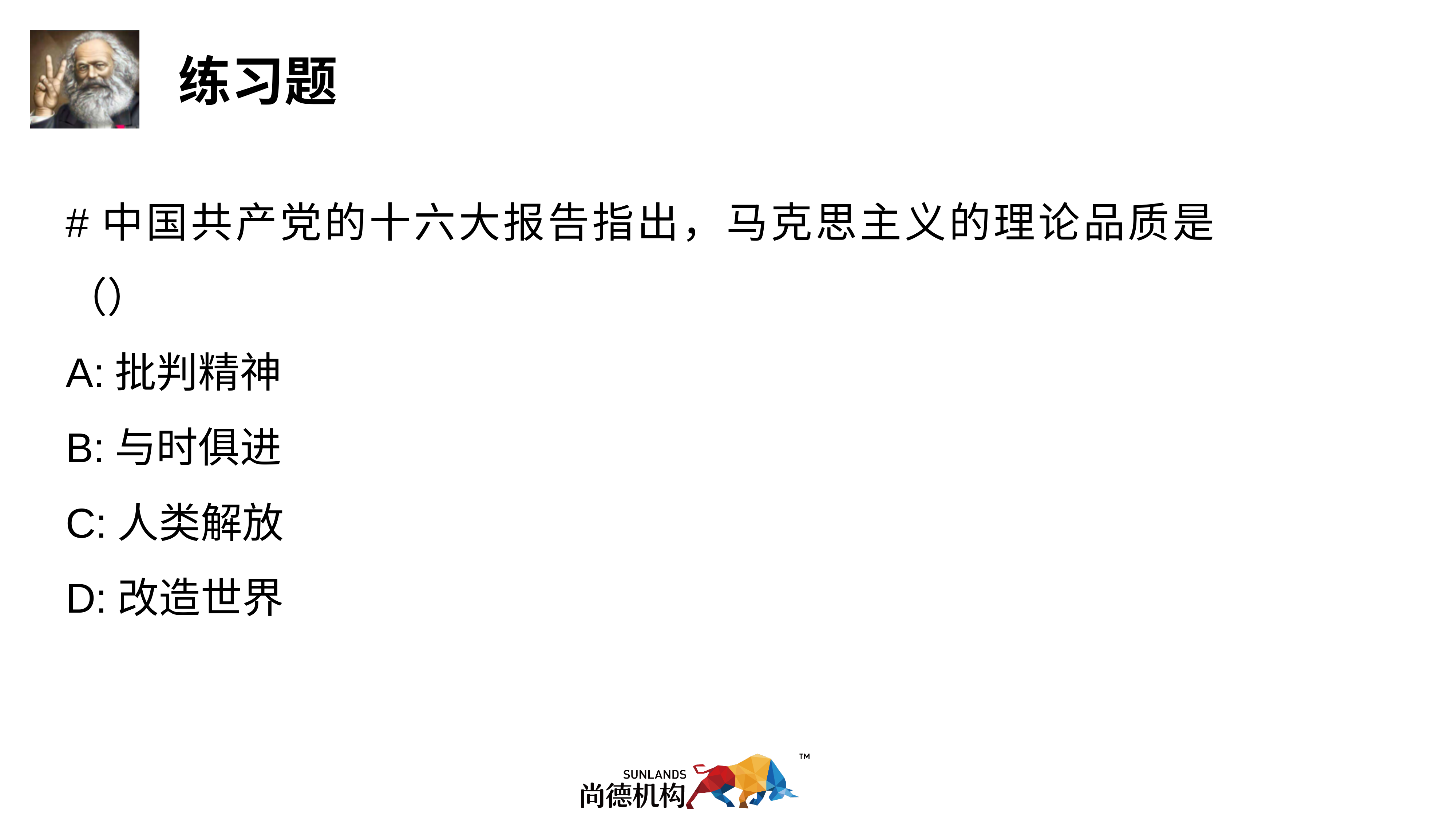

#中国共产党的十六大报告指出，马克思主义的理论品质是（）
A:批判精神
B:与时俱进
C:人类解放
D:改造世界